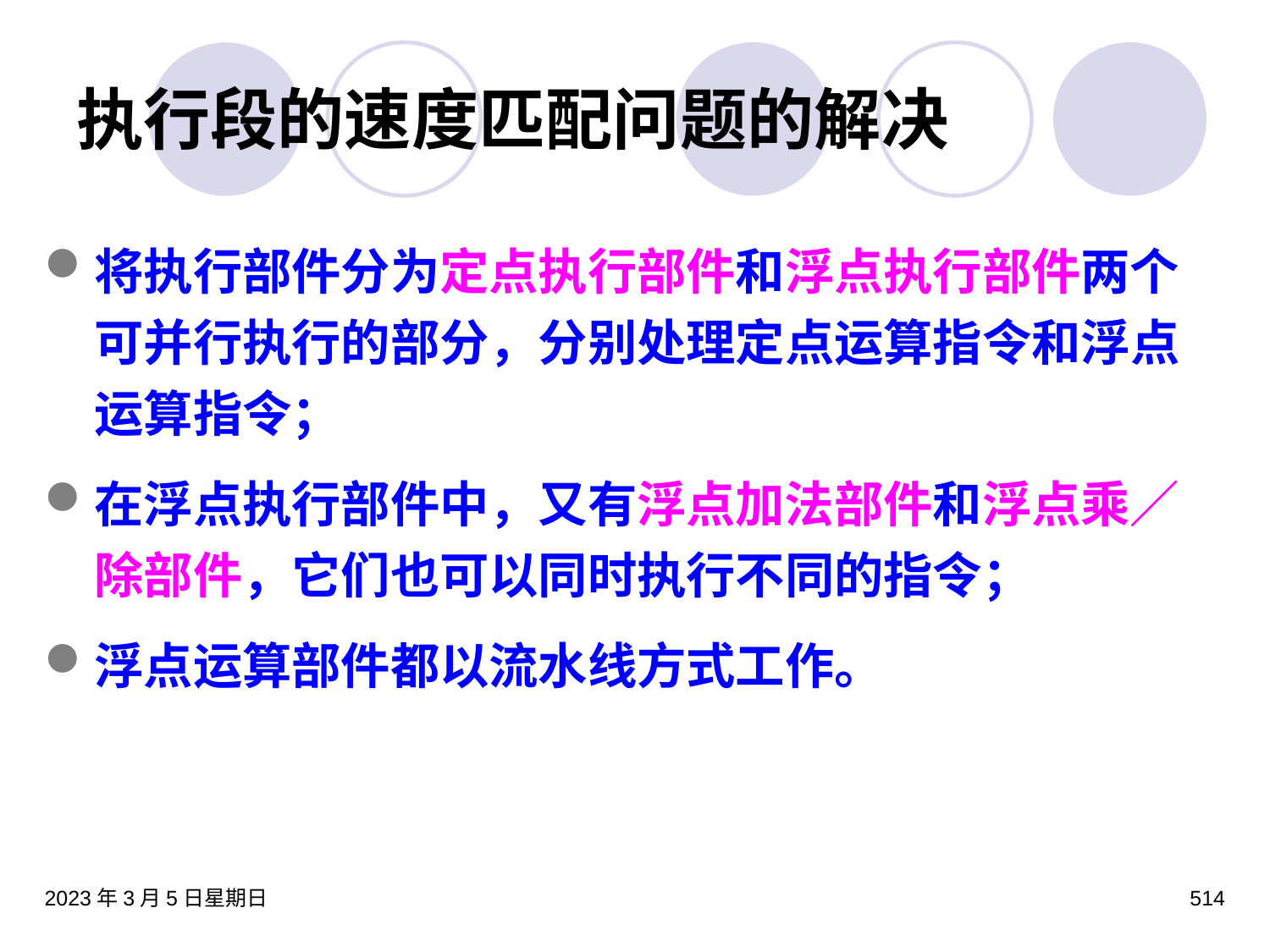

# 执行段的速度匹配问题的解决
将执行部件分为定点执行部件和浮点执行部件两个可并行执行的部分，分别处理定点运算指令和浮点运算指令；
在浮点执行部件中，又有浮点加法部件和浮点乘／除部件，它们也可以同时执行不同的指令；
浮点运算部件都以流水线方式工作。
2023年3月5日星期日
514